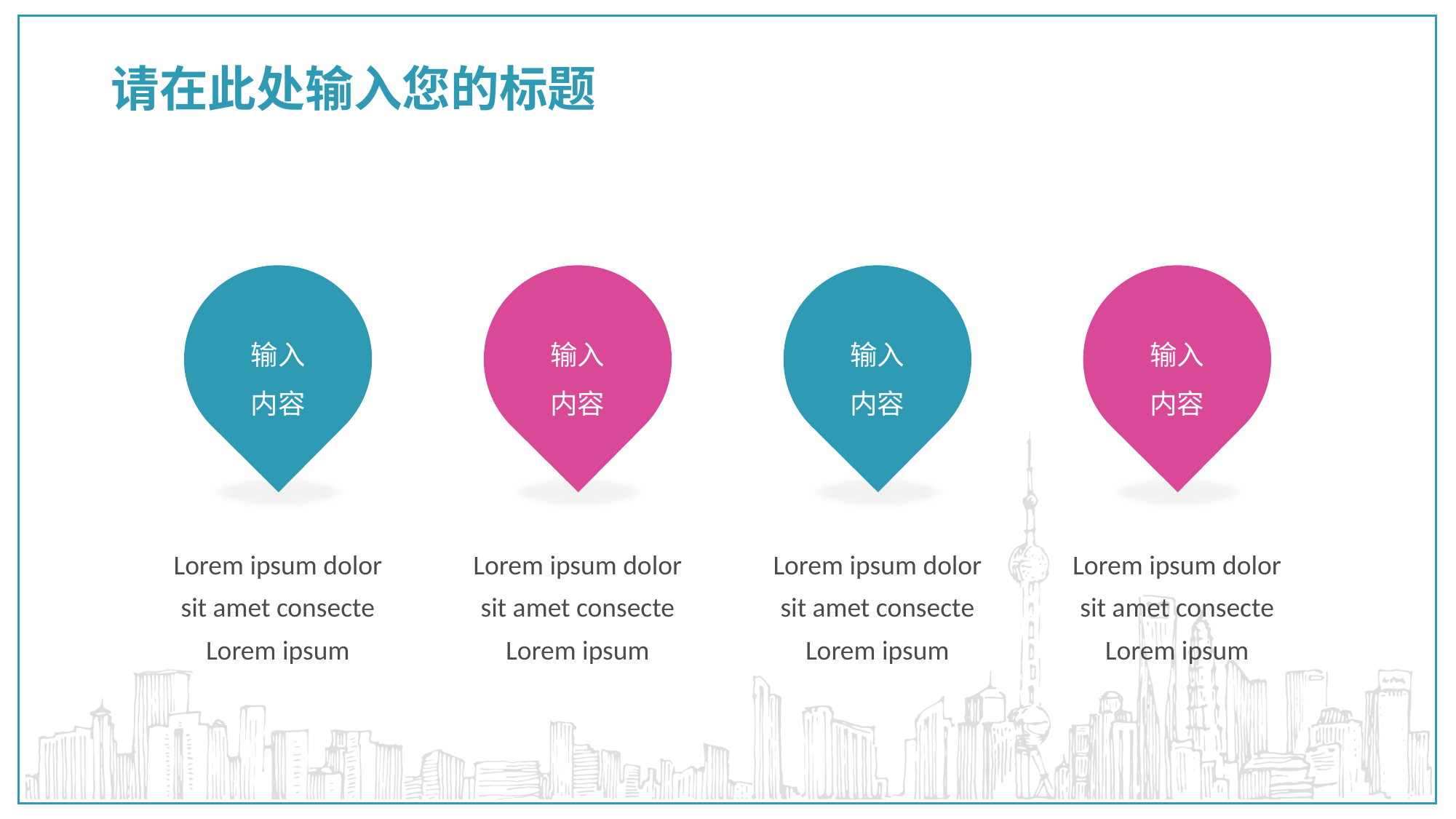

# 请在此处输入您的标题
输入
内容
输入
内容
输入
内容
输入
内容

Lorem ipsum dolor sit amet consecte Lorem ipsum
Lorem ipsum dolor sit amet consecte Lorem ipsum
Lorem ipsum dolor sit amet consecte Lorem ipsum
Lorem ipsum dolor sit amet consecte Lorem ipsum